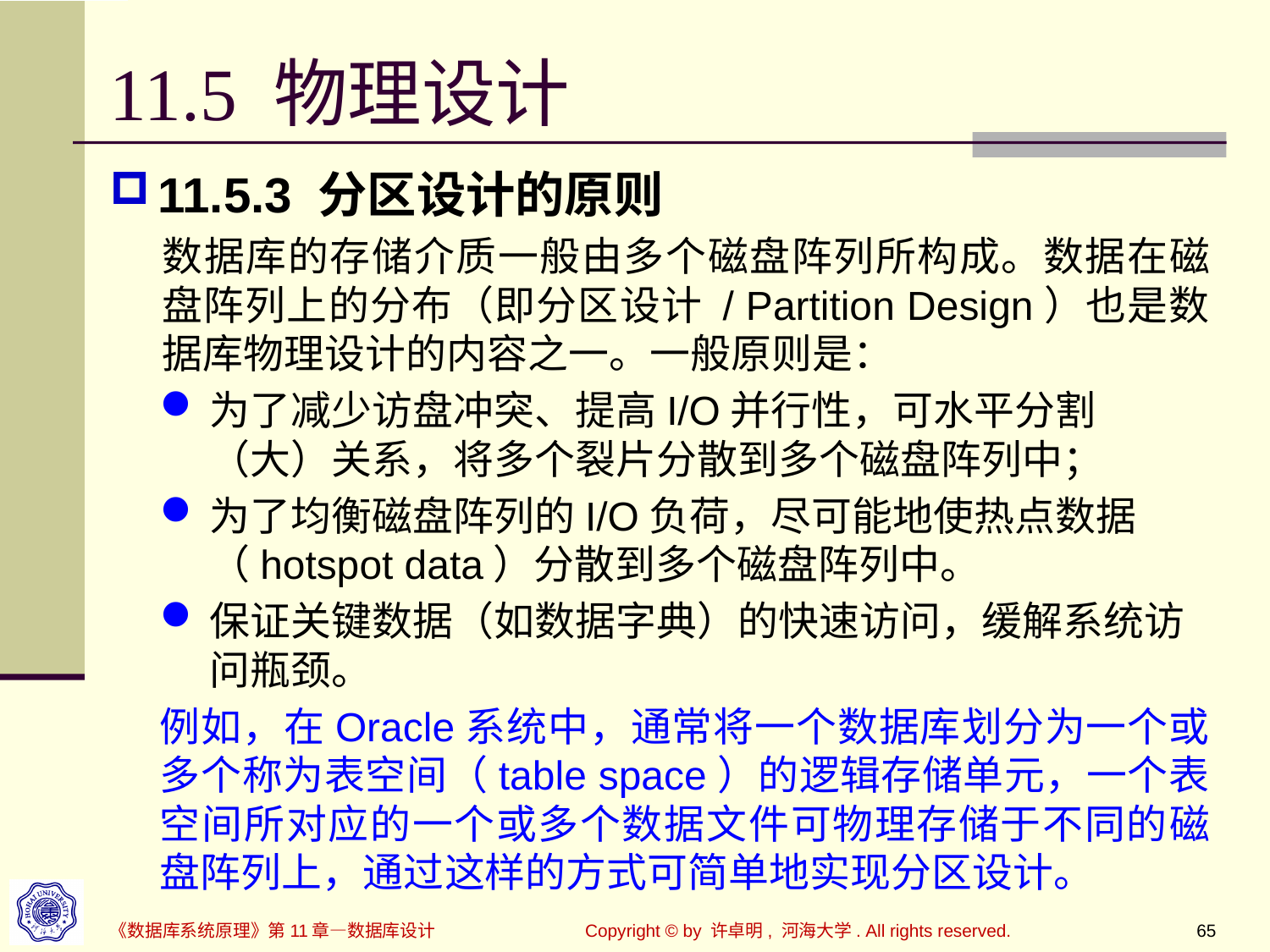

# 11.5 物理设计
11.5.3 分区设计的原则
数据库的存储介质一般由多个磁盘阵列所构成。数据在磁盘阵列上的分布（即分区设计 / Partition Design）也是数据库物理设计的内容之一。一般原则是：
为了减少访盘冲突、提高I/O并行性，可水平分割（大）关系，将多个裂片分散到多个磁盘阵列中；
为了均衡磁盘阵列的I/O负荷，尽可能地使热点数据（hotspot data）分散到多个磁盘阵列中。
保证关键数据（如数据字典）的快速访问，缓解系统访问瓶颈。
例如，在Oracle系统中，通常将一个数据库划分为一个或多个称为表空间（table space）的逻辑存储单元，一个表空间所对应的一个或多个数据文件可物理存储于不同的磁盘阵列上，通过这样的方式可简单地实现分区设计。
Copyright © by 许卓明, 河海大学. All rights reserved.
65
《数据库系统原理》第11章—数据库设计